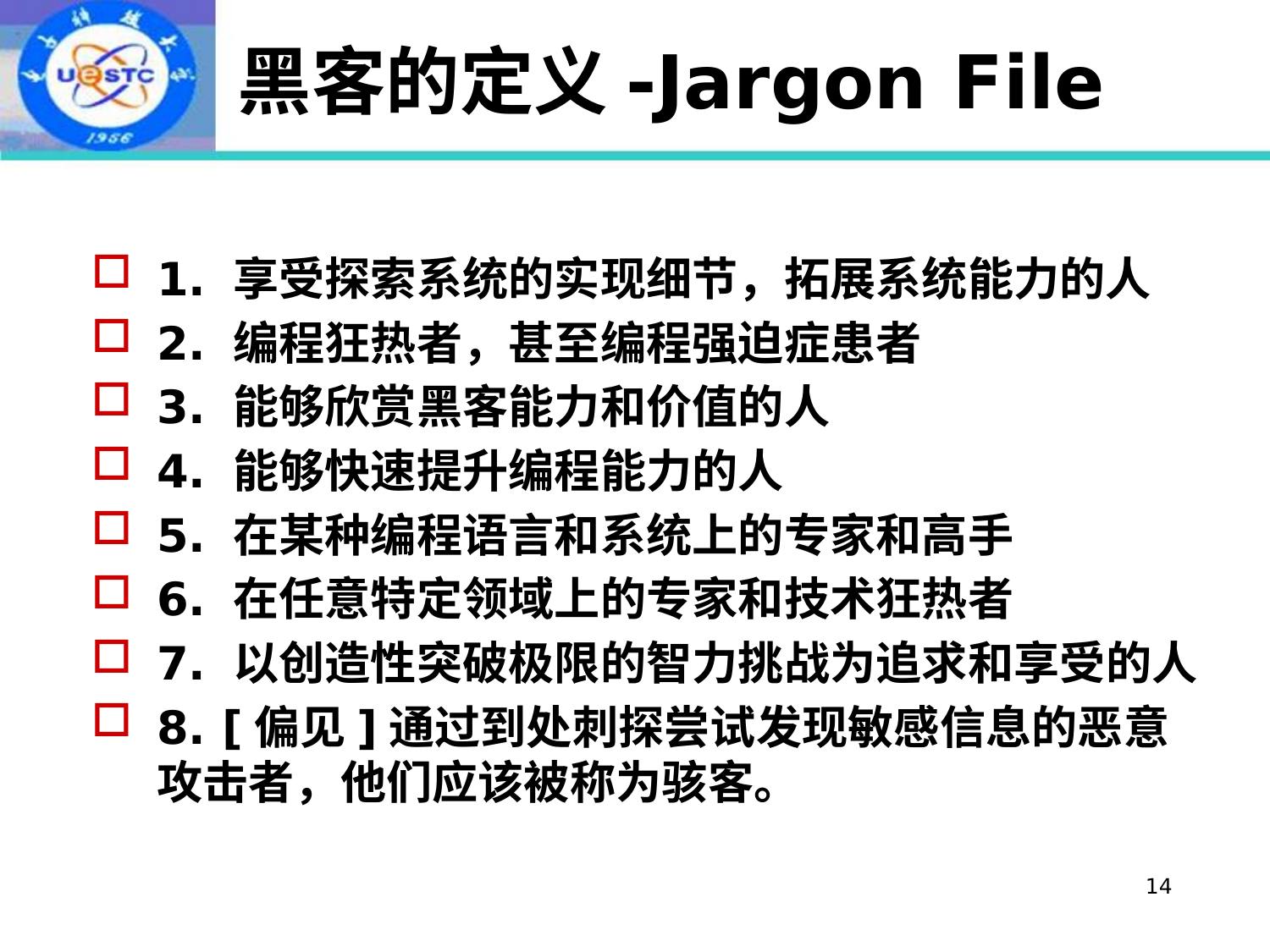

# 黑客的定义-Jargon File
1. 享受探索系统的实现细节，拓展系统能力的人
2. 编程狂热者，甚至编程强迫症患者
3. 能够欣赏黑客能力和价值的人
4. 能够快速提升编程能力的人
5. 在某种编程语言和系统上的专家和高手
6. 在任意特定领域上的专家和技术狂热者
7. 以创造性突破极限的智力挑战为追求和享受的人
8. [偏见]通过到处刺探尝试发现敏感信息的恶意攻击者，他们应该被称为骇客。

14